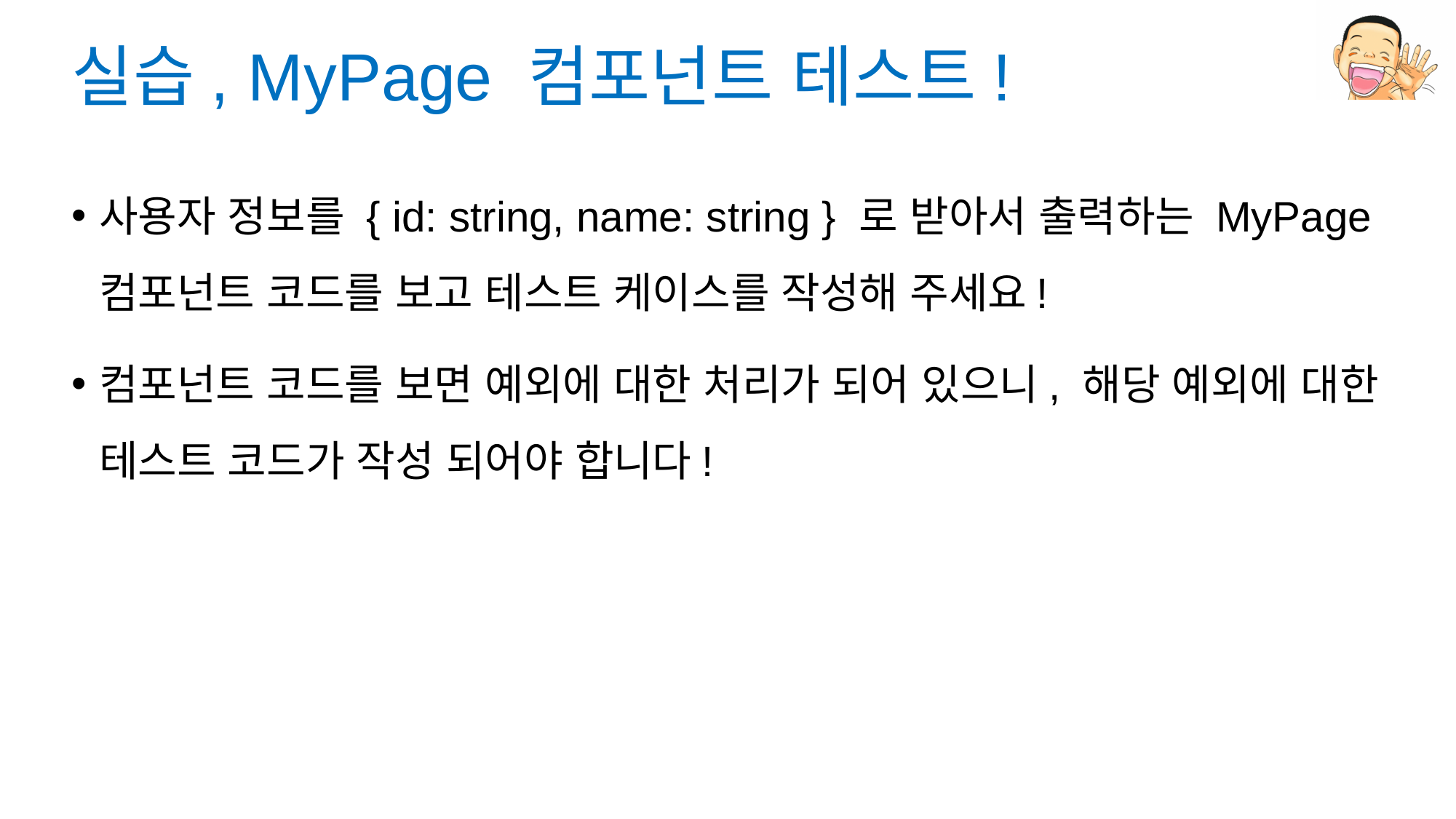

# 실습, MyPage 컴포넌트 테스트!
사용자 정보를 { id: string, name: string } 로 받아서 출력하는 MyPage 컴포넌트 코드를 보고 테스트 케이스를 작성해 주세요!
컴포넌트 코드를 보면 예외에 대한 처리가 되어 있으니, 해당 예외에 대한 테스트 코드가 작성 되어야 합니다!